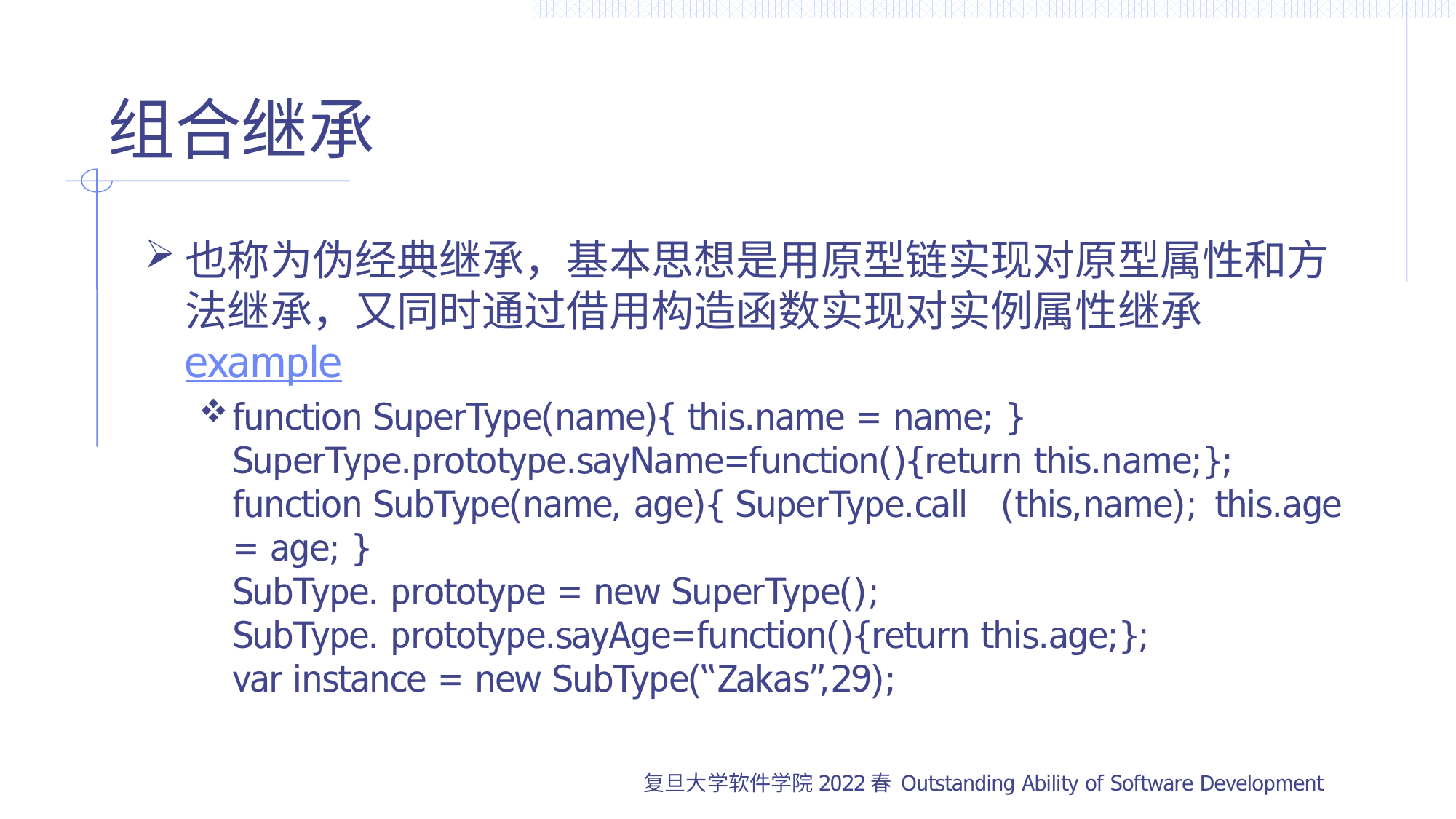

# 组合继承
也称为伪经典继承，基本思想是用原型链实现对原型属性和方法继承，又同时通过借用构造函数实现对实例属性继承 example
function SuperType(name){ this.name = name; }
SuperType.prototype.sayName=function(){return this.name;};
function SubType(name, age){ SuperType.call   (this,name);	this.age = age; }
SubType. prototype = new SuperType();
SubType. prototype.sayAge=function(){return this.age;};
var instance = new SubType(“Zakas”,29);